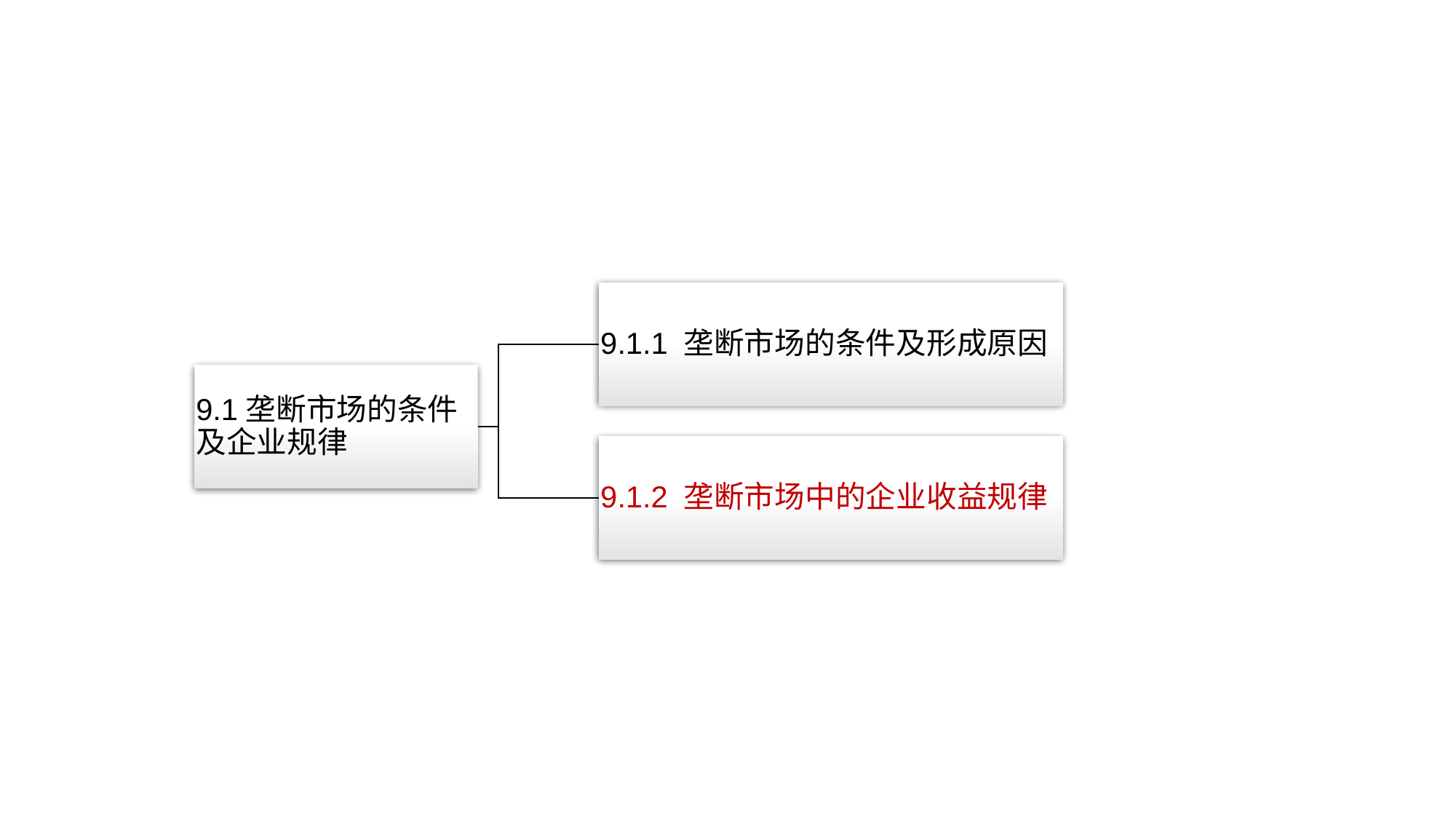

9.1垄断市场的条件及企业规律
9.1.1 垄断市场的条件及形成原因
9.1.2 垄断市场中的企业收益规律